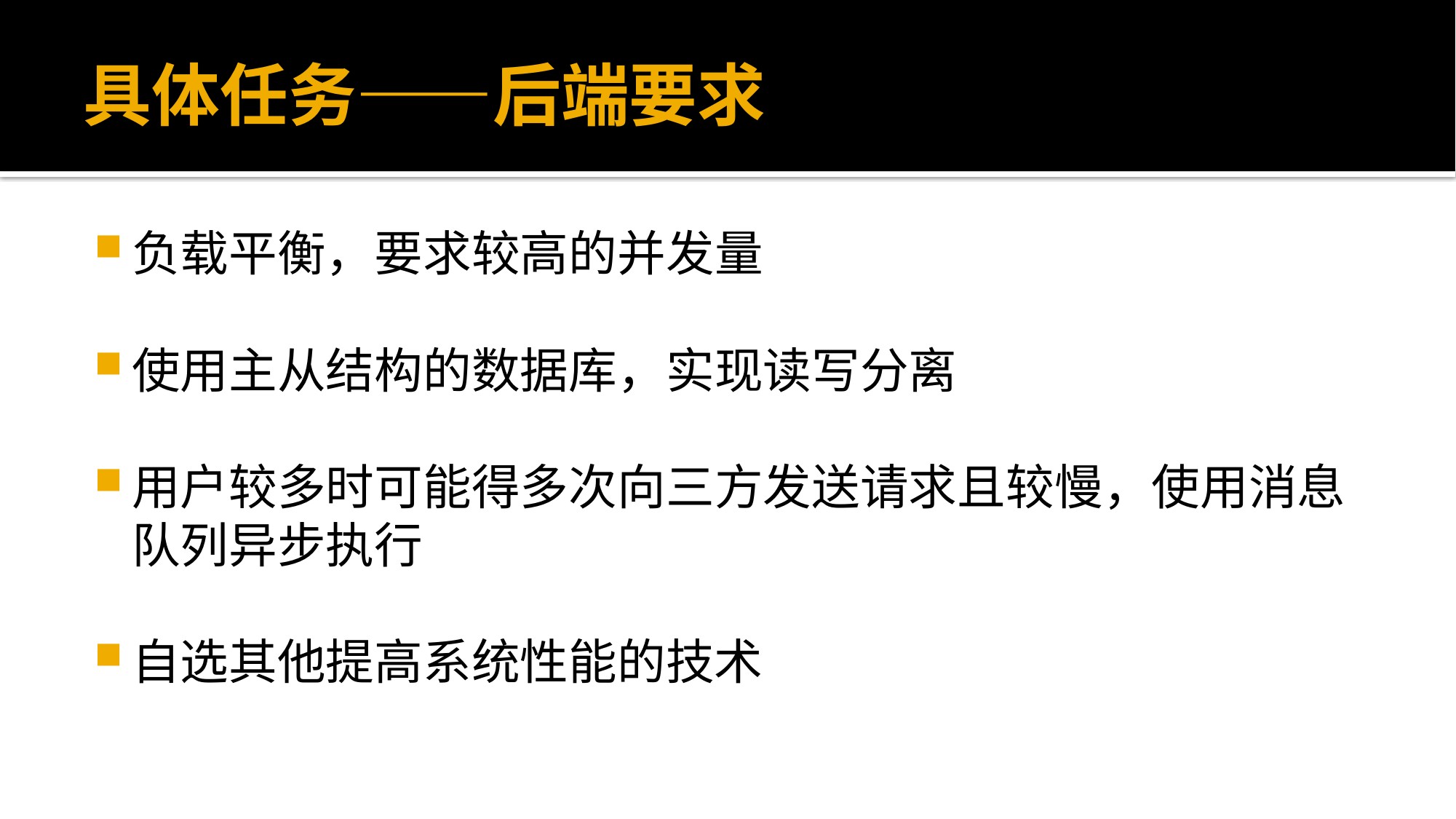

# 具体任务——后端要求
负载平衡，要求较高的并发量

使用主从结构的数据库，实现读写分离

用户较多时可能得多次向三方发送请求且较慢，使用消息队列异步执行

自选其他提高系统性能的技术